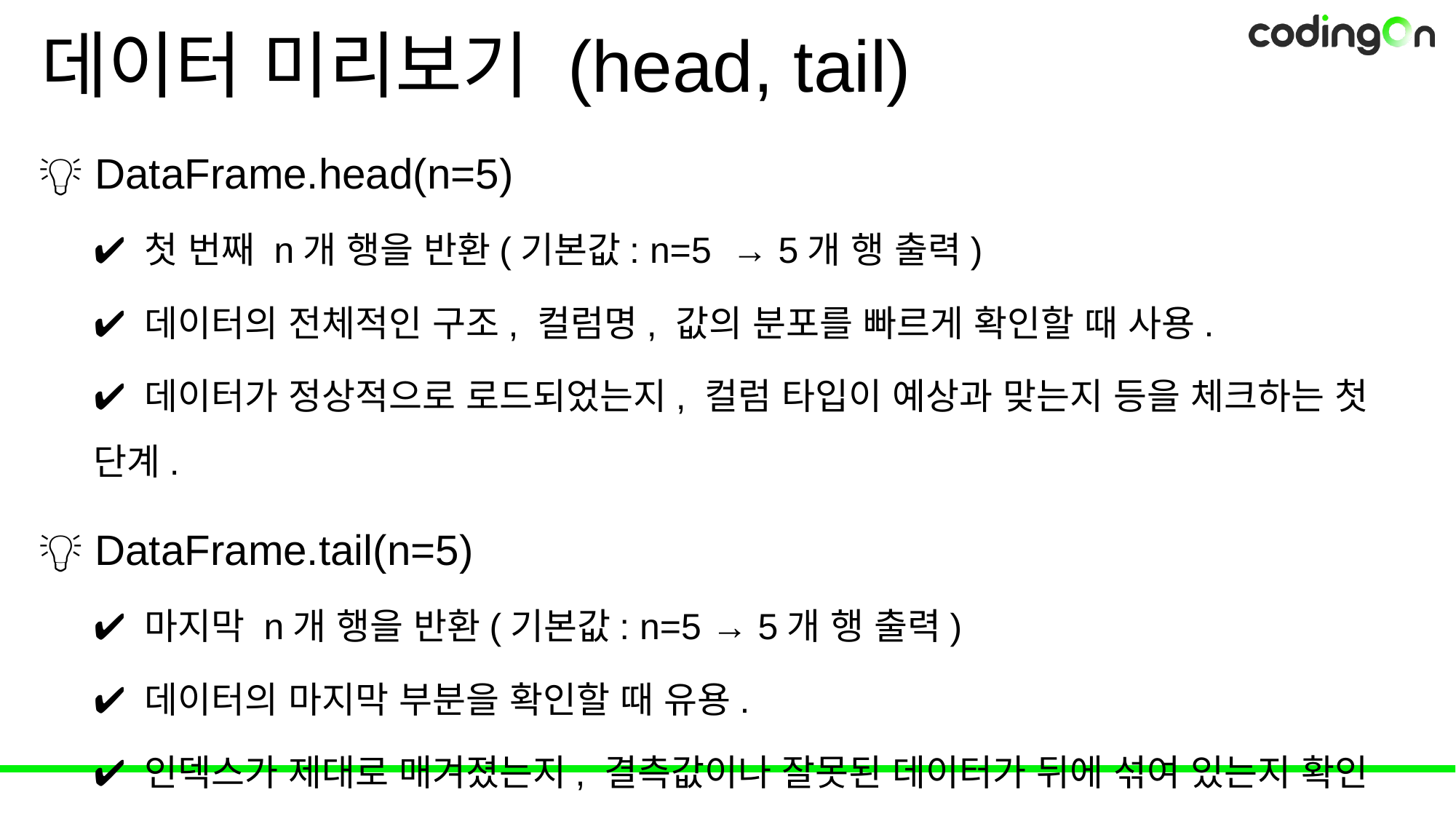

# 데이터 미리보기 (head, tail)
💡 DataFrame.head(n=5)
✔️ 첫 번째 n개 행을 반환(기본값: n=5  → 5개 행 출력)
✔️ 데이터의 전체적인 구조, 컬럼명, 값의 분포를 빠르게 확인할 때 사용.
✔️ 데이터가 정상적으로 로드되었는지, 컬럼 타입이 예상과 맞는지 등을 체크하는 첫 단계.
💡 DataFrame.tail(n=5)
✔️ 마지막 n개 행을 반환(기본값: n=5 → 5개 행 출력)
✔️ 데이터의 마지막 부분을 확인할 때 유용.
✔️ 인덱스가 제대로 매겨졌는지, 결측값이나 잘못된 데이터가 뒤에 섞여 있는지 확인 가능.